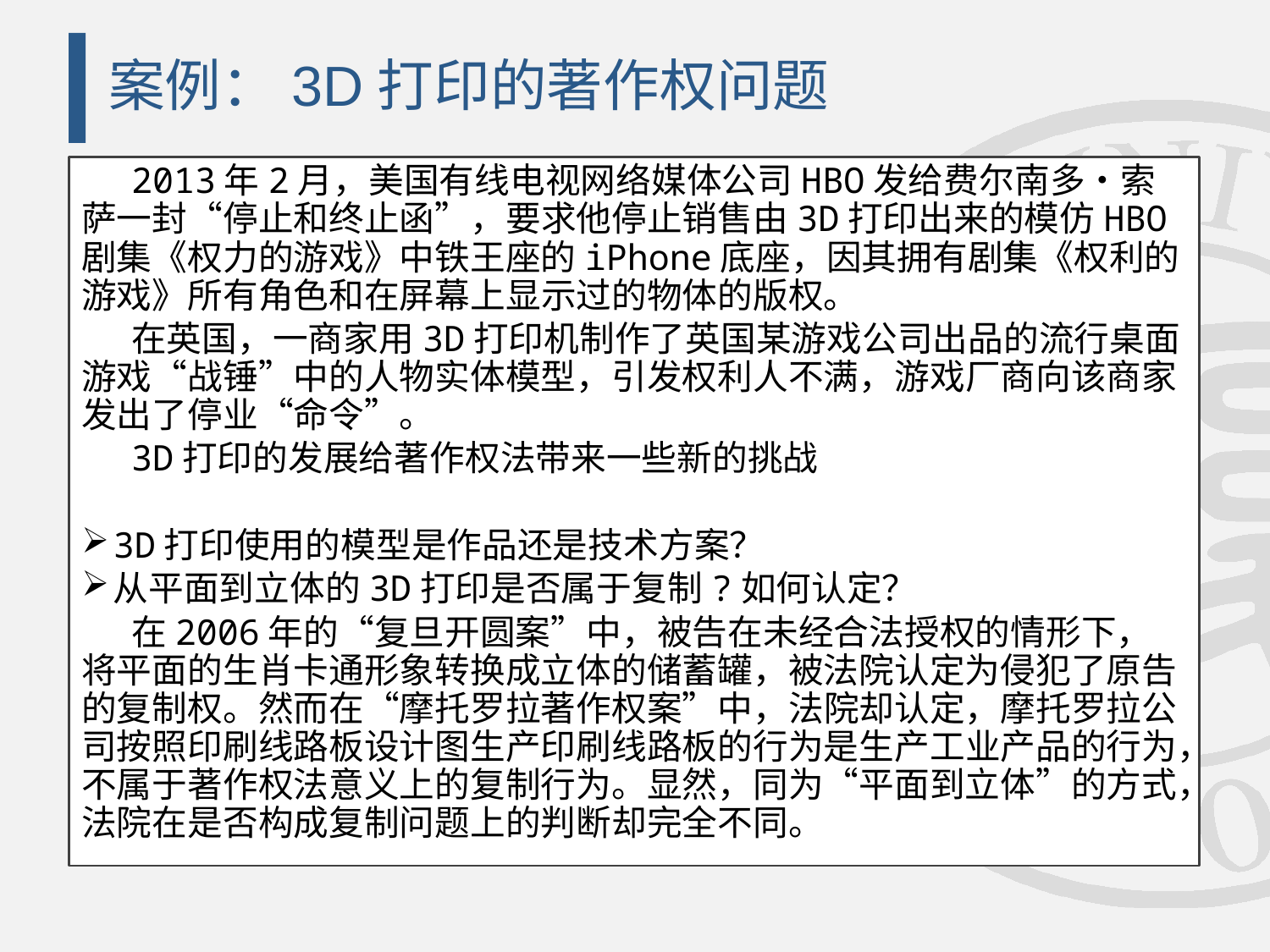

# 案例：3D打印的著作权问题
2013年2月，美国有线电视网络媒体公司HBO发给费尔南多・索萨一封“停止和终止函”，要求他停止销售由3D打印出来的模仿HBO剧集《权力的游戏》中铁王座的iPhone底座，因其拥有剧集《权利的游戏》所有角色和在屏幕上显示过的物体的版权。
在英国，一商家用3D打印机制作了英国某游戏公司出品的流行桌面游戏“战锤”中的人物实体模型，引发权利人不满，游戏厂商向该商家发出了停业“命令”。
3D打印的发展给著作权法带来一些新的挑战

3D打印使用的模型是作品还是技术方案？
从平面到立体的3D打印是否属于复制?如何认定？
在2006年的“复旦开圆案”中，被告在未经合法授权的情形下，将平面的生肖卡通形象转换成立体的储蓄罐，被法院认定为侵犯了原告的复制权。然而在“摩托罗拉著作权案”中，法院却认定，摩托罗拉公司按照印刷线路板设计图生产印刷线路板的行为是生产工业产品的行为，不属于著作权法意义上的复制行为。显然，同为“平面到立体”的方式，法院在是否构成复制问题上的判断却完全不同。